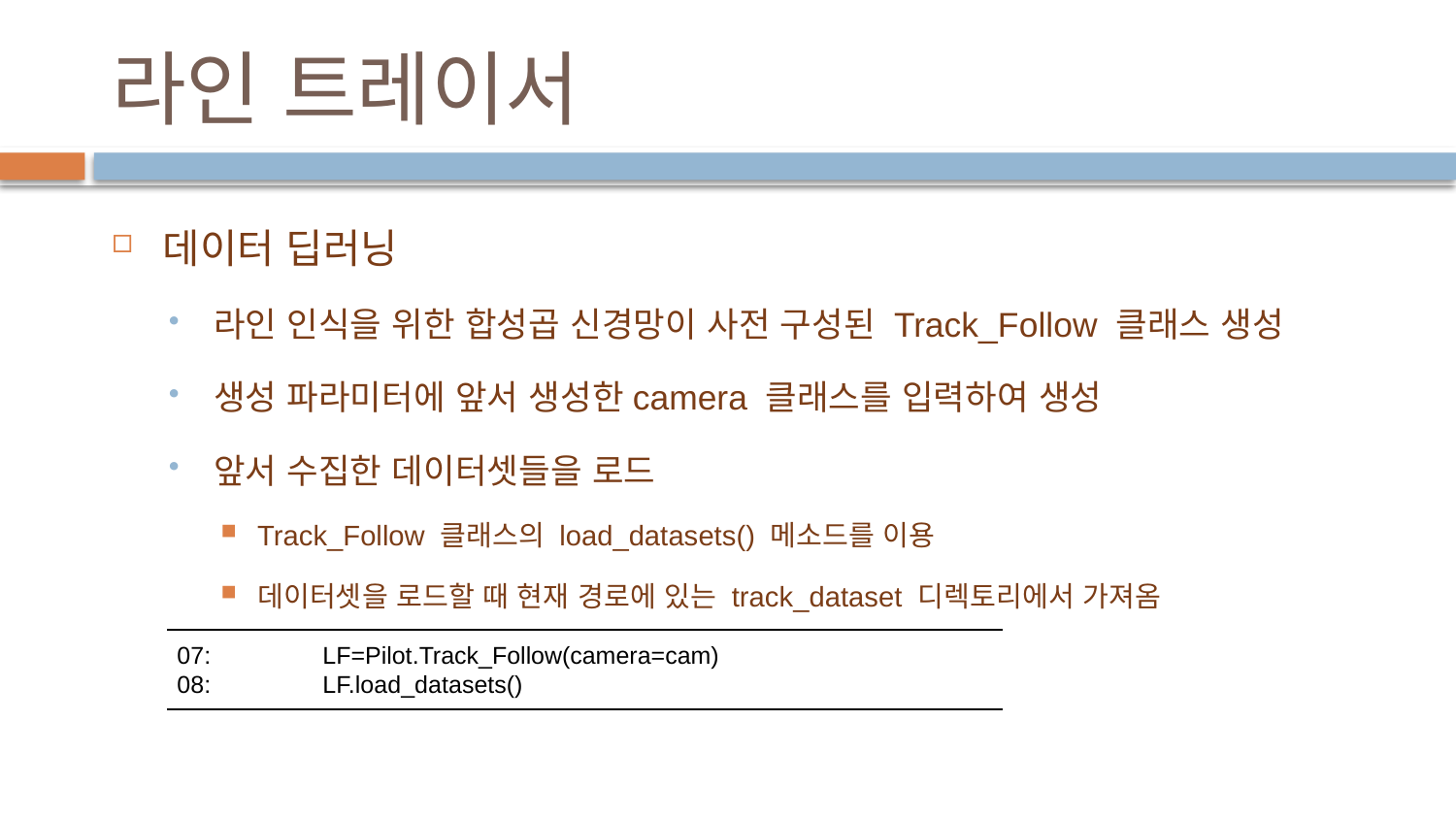

# 라인 트레이서
데이터 딥러닝
라인 인식을 위한 합성곱 신경망이 사전 구성된 Track_Follow 클래스 생성
생성 파라미터에 앞서 생성한camera 클래스를 입력하여 생성
앞서 수집한 데이터셋들을 로드
Track_Follow 클래스의 load_datasets() 메소드를 이용
데이터셋을 로드할 때 현재 경로에 있는 track_dataset 디렉토리에서 가져옴

| 07: LF=Pilot.Track\_Follow(camera=cam) 08: LF.load\_datasets() |
| --- |